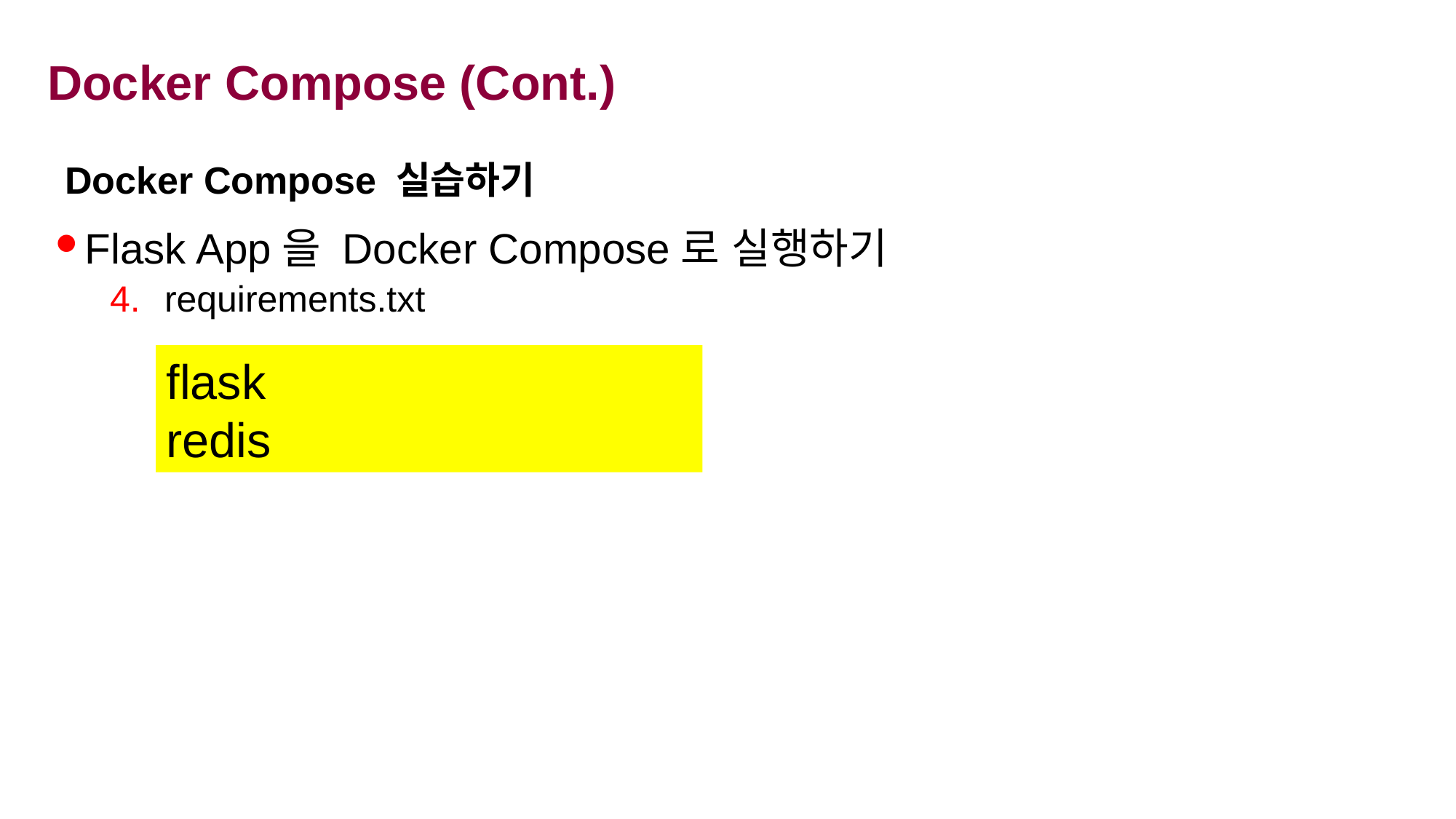

# Docker Compose (Cont.)
Docker Compose 실습하기
Flask App을 Docker Compose로 실행하기
requirements.txt
flask
redis